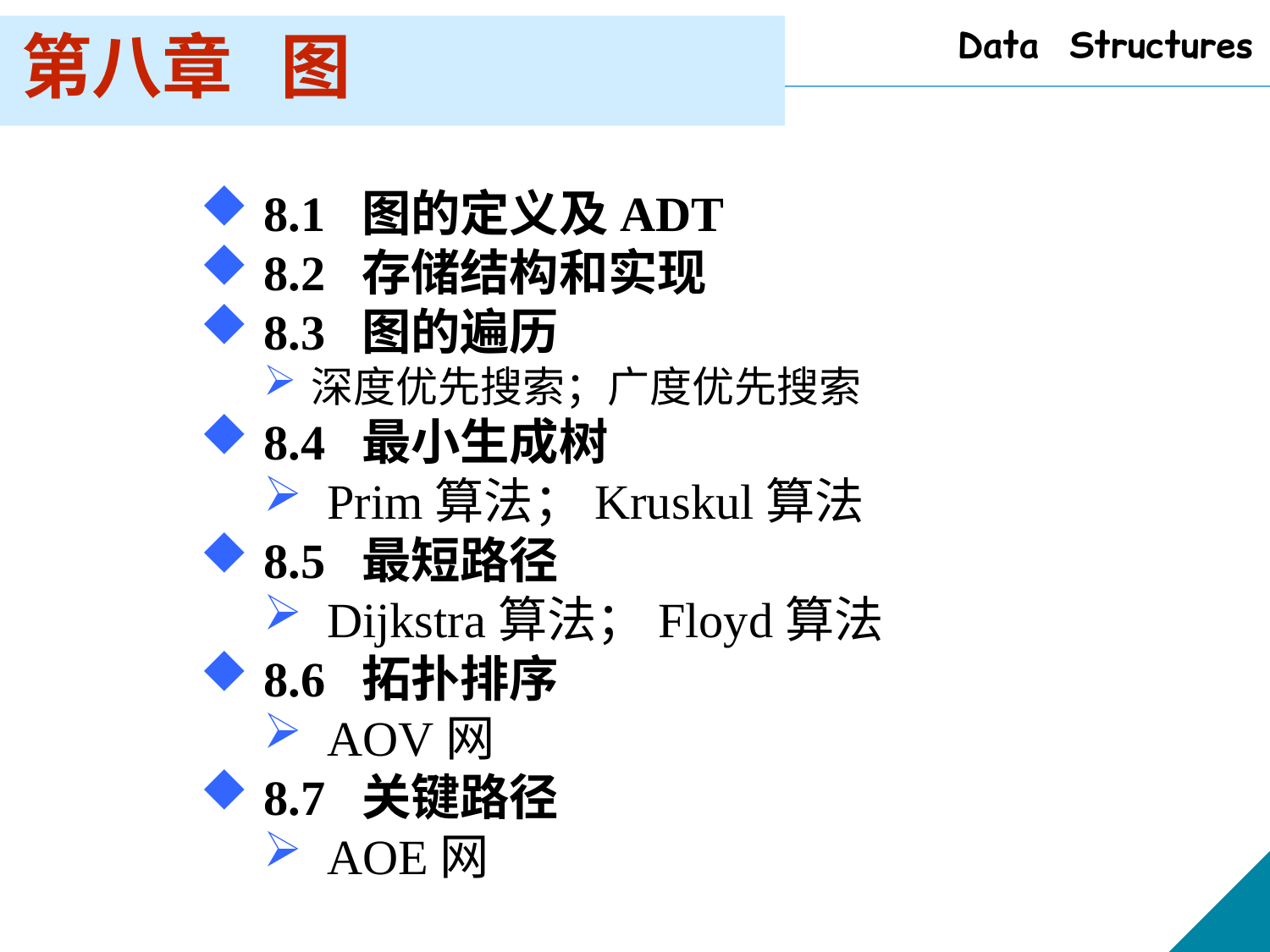

第八章   图
8.1  图的定义及ADT
8.2  存储结构和实现
8.3  图的遍历
深度优先搜索；广度优先搜索
8.4  最小生成树
Prim算法；Kruskul算法
8.5  最短路径
Dijkstra算法；Floyd算法
8.6  拓扑排序
AOV网
8.7  关键路径
AOE网